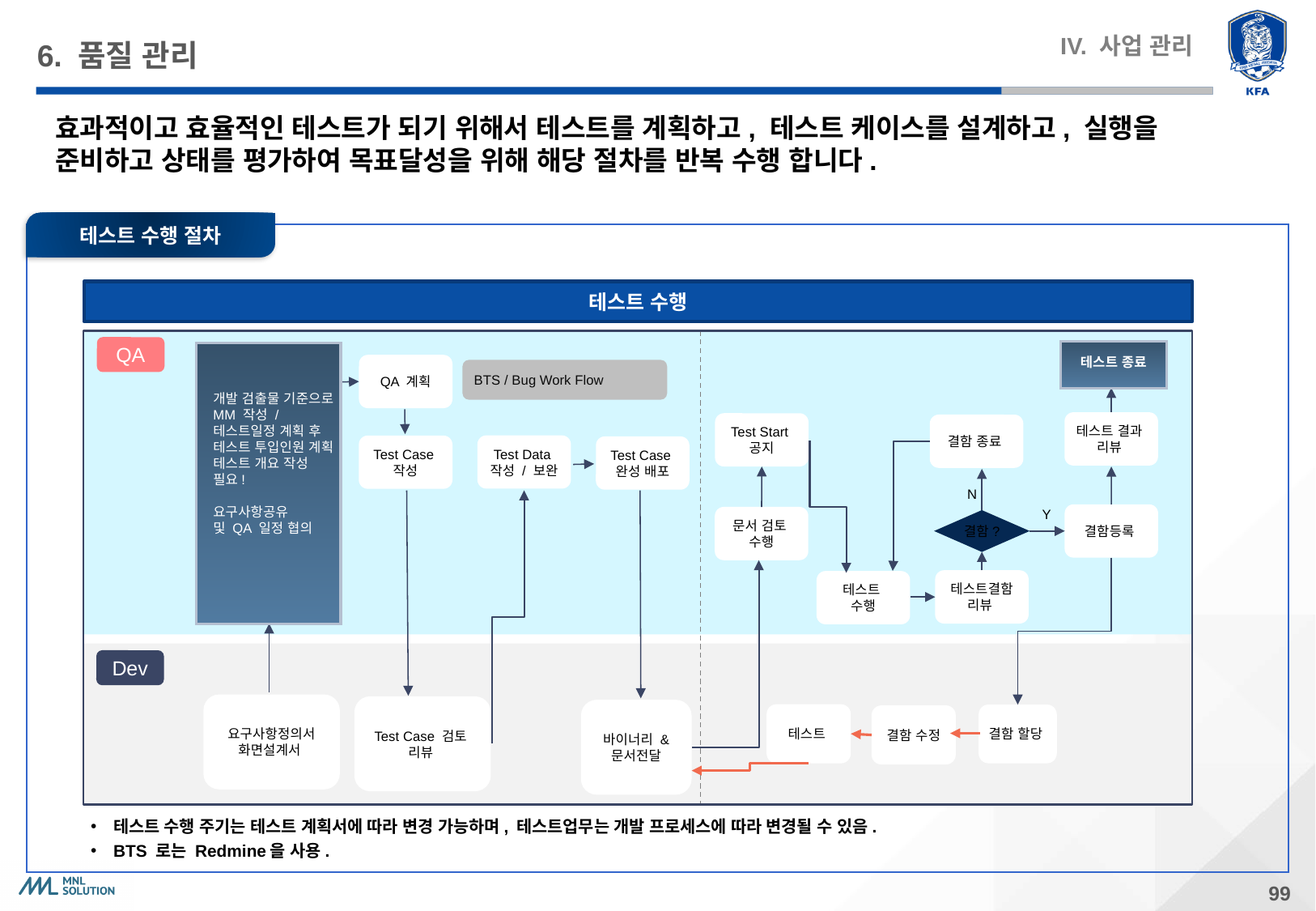

# 6. 품질 관리
IV. 사업 관리
효과적이고 효율적인 테스트가 되기 위해서 테스트를 계획하고, 테스트 케이스를 설계하고, 실행을 준비하고 상태를 평가하여 목표달성을 위해 해당 절차를 반복 수행 합니다.
테스트 수행 절차

테스트 수행

QA

테스트 종료

개발 검출물 기준으로 MM 작성 / 테스트일정 계획 후 테스트 투입인원 계획
테스트 개요 작성 필요!

요구사항공유
및 QA 일정 협의

QA 계획
BTS / Bug Work Flow
테스트 결과
리뷰
Test Start
공지
결함 종료
Test Data
작성 / 보완
Test Case
작성
Test Case
완성 배포
N
Y
결함등록
문서 검토
수행
결함?
테스트결함
리뷰
테스트
수행

Dev
요구사항정의서
화면설계서
Test Case 검토
리뷰
바이너리 &
문서전달
테스트
결함 할당
결함 수정
테스트 수행 주기는 테스트 계획서에 따라 변경 가능하며, 테스트업무는 개발 프로세스에 따라 변경될 수 있음.
BTS 로는 Redmine을 사용.